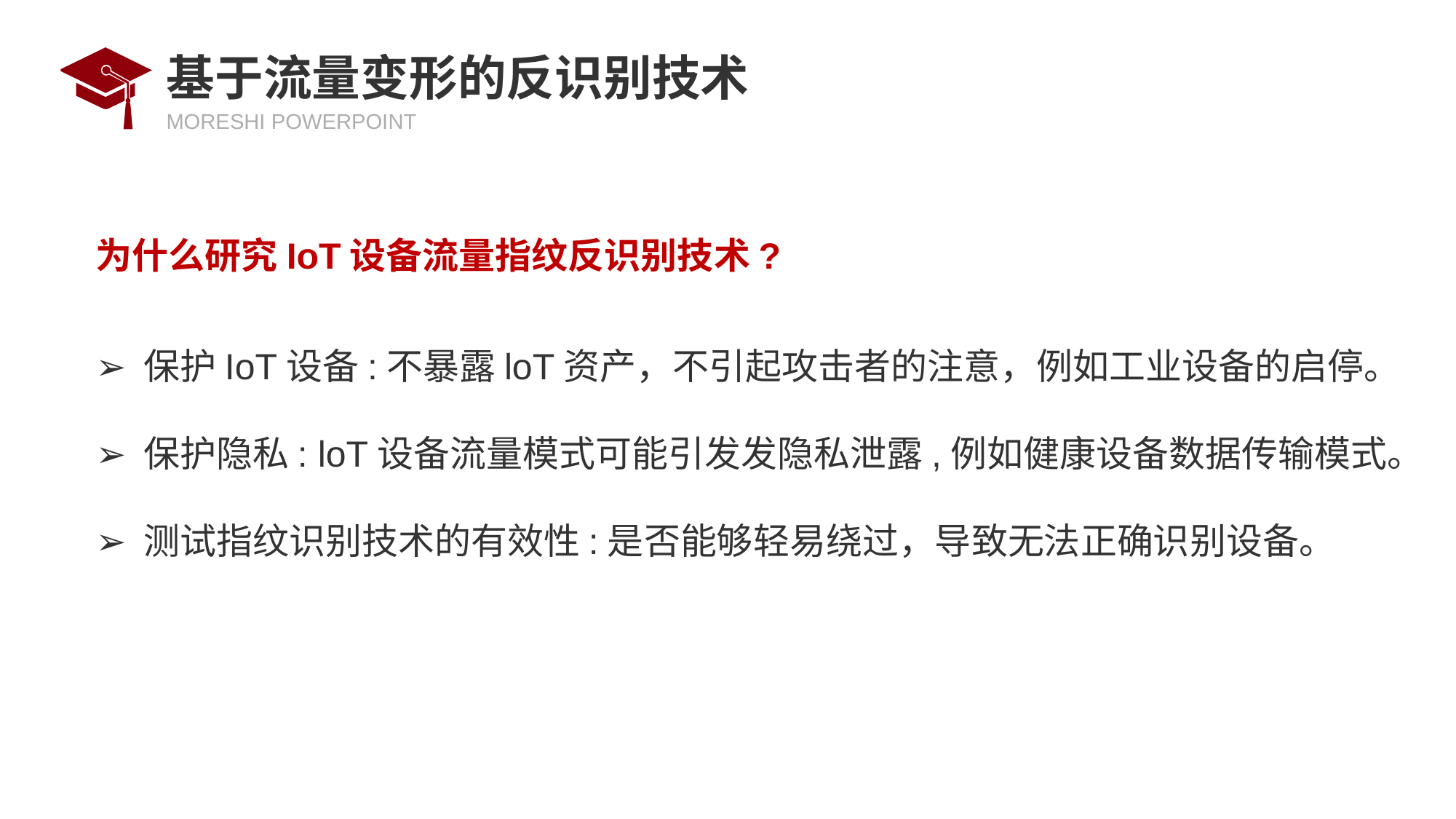

# 基于流量变形的反识别技术
为什么研究IoT设备流量指纹反识别技术?

➢ 保护IoT设备:不暴露loT资产，不引起攻击者的注意，例如工业设备的启停。
➢ 保护隐私: loT设备流量模式可能引发发隐私泄露,例如健康设备数据传输模式。
➢ 测试指纹识别技术的有效性:是否能够轻易绕过，导致无法正确识别设备。